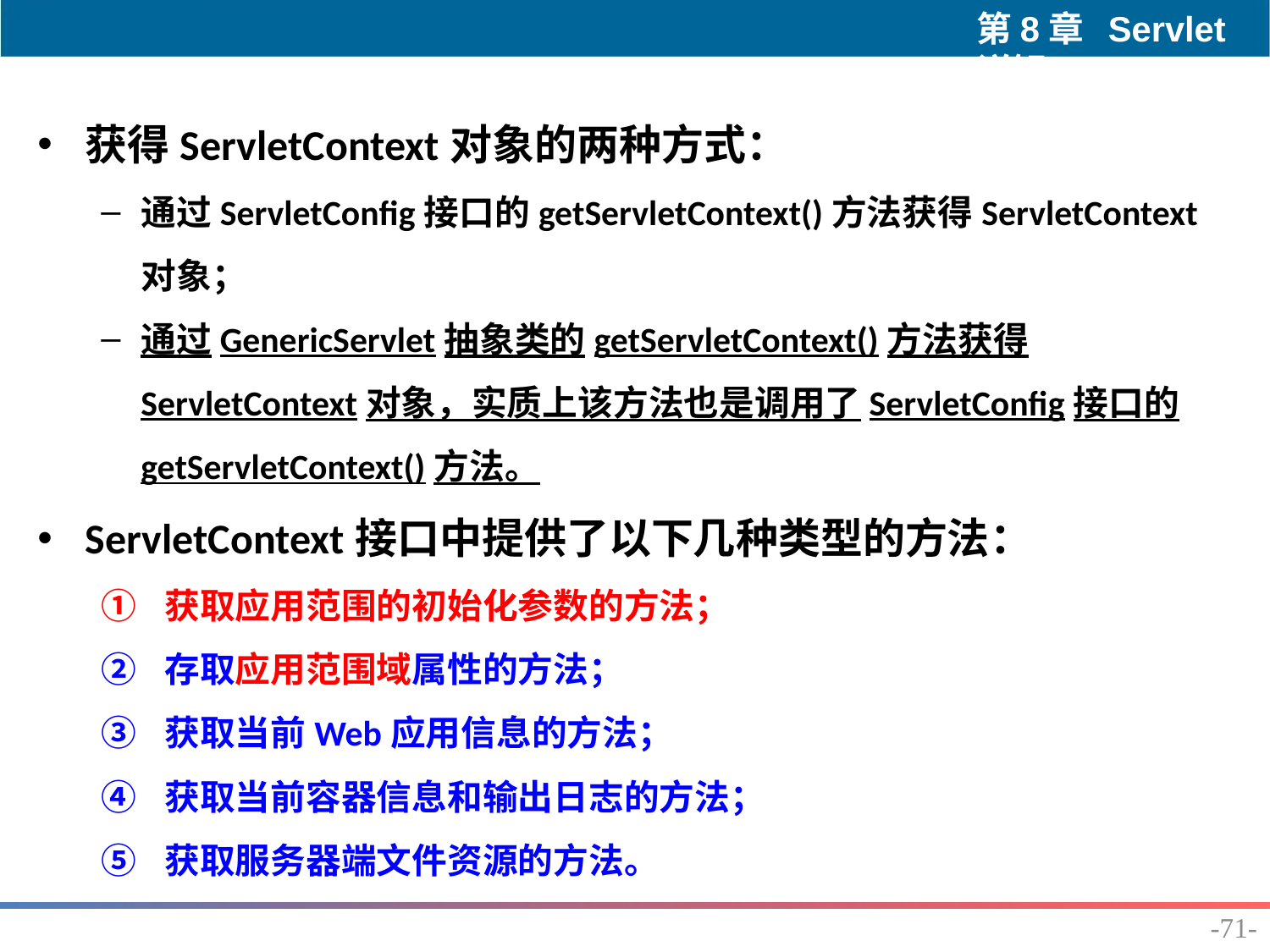

获得ServletContext对象的两种方式：
通过ServletConfig接口的getServletContext()方法获得ServletContext对象；
通过GenericServlet抽象类的getServletContext()方法获得ServletContext对象，实质上该方法也是调用了ServletConfig接口的getServletContext()方法。
ServletContext接口中提供了以下几种类型的方法：
获取应用范围的初始化参数的方法；
存取应用范围域属性的方法；
获取当前Web应用信息的方法；
获取当前容器信息和输出日志的方法；
获取服务器端文件资源的方法。
-71-